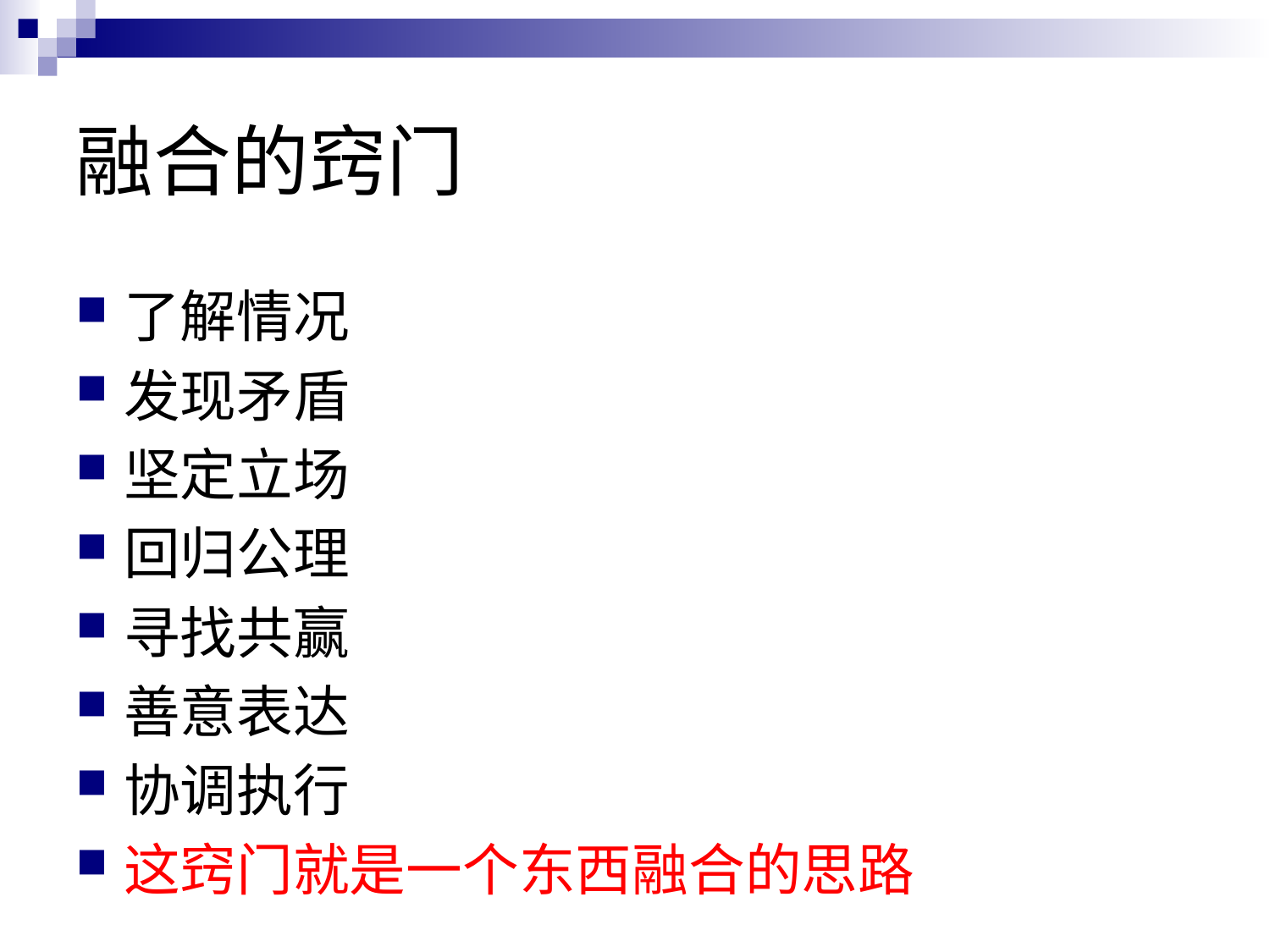

# 融合的窍门
了解情况
发现矛盾
坚定立场
回归公理
寻找共赢
善意表达
协调执行
这窍门就是一个东西融合的思路